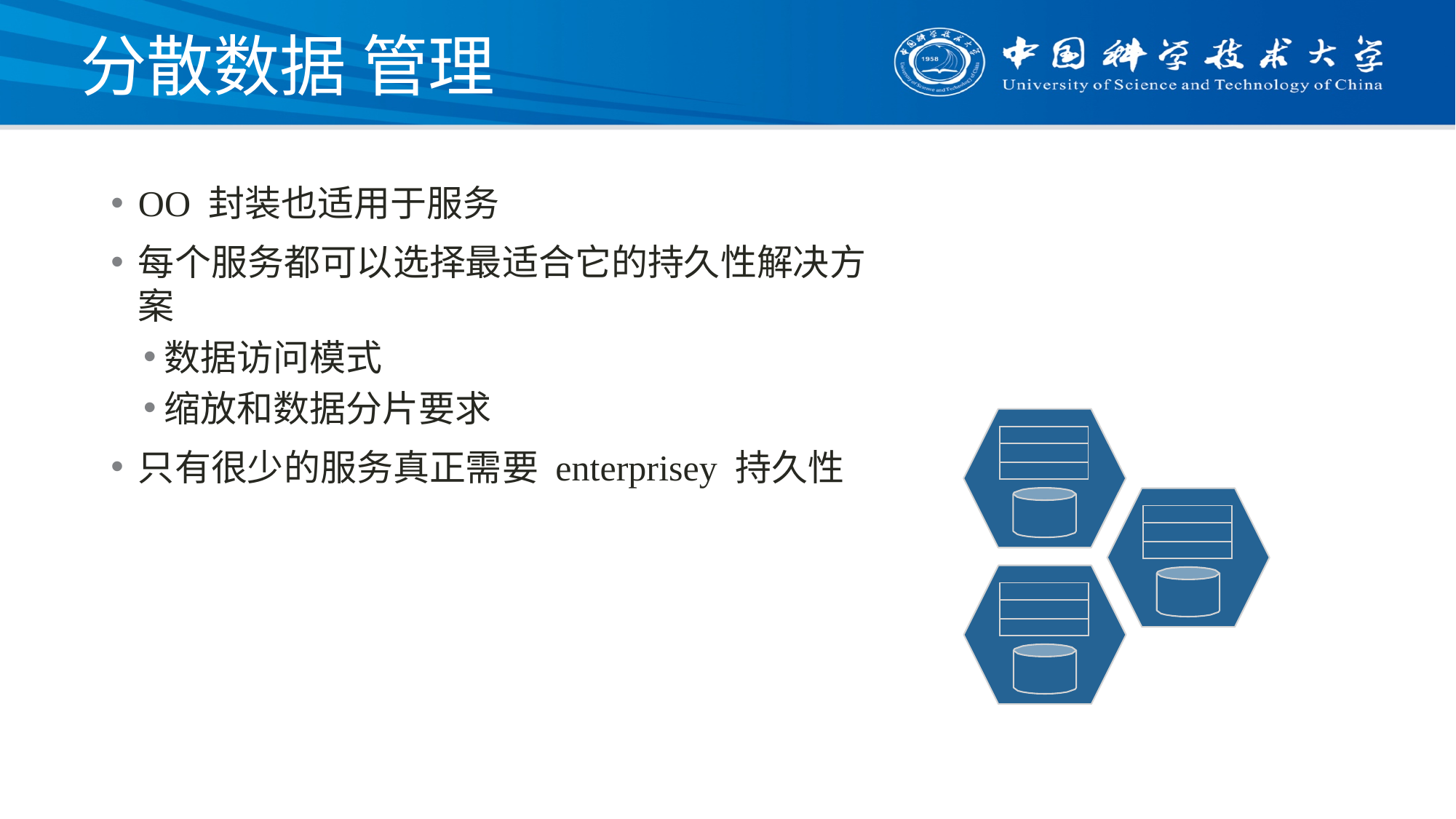

# 分散数据 管理
OO 封装也适用于服务
每个服务都可以选择最适合它的持久性解决方案
数据访问模式
缩放和数据分片要求
只有很少的服务真正需要 enterprisey 持久性

|  |
| --- |
|  |
|  |

|  |
| --- |
|  |
|  |

|  |
| --- |
|  |
|  |